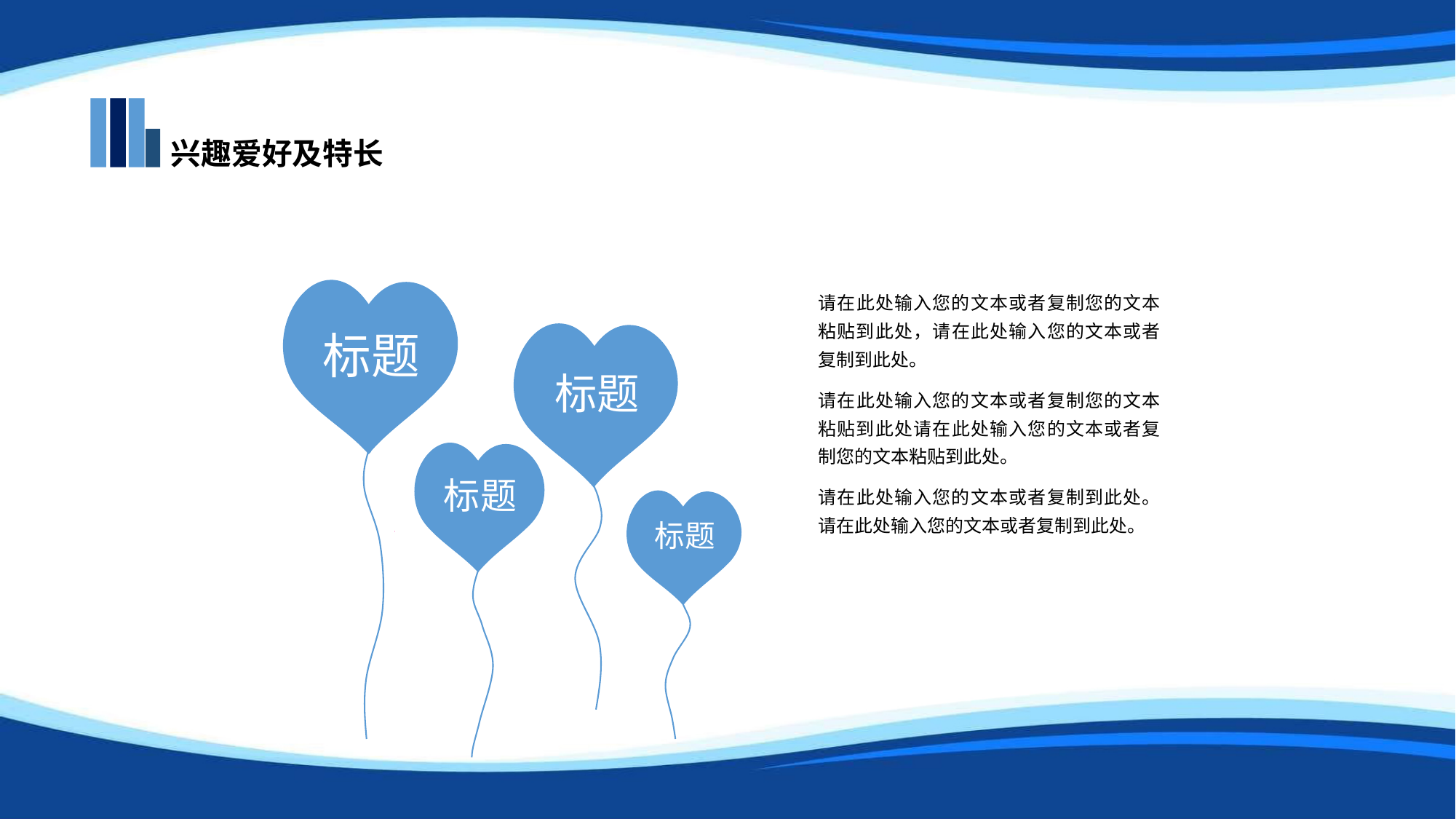

兴趣爱好及特长
标题
请在此处输入您的文本或者复制您的文本粘贴到此处，请在此处输入您的文本或者复制到此处。
请在此处输入您的文本或者复制您的文本粘贴到此处请在此处输入您的文本或者复制您的文本粘贴到此处。
请在此处输入您的文本或者复制到此处。请在此处输入您的文本或者复制到此处。
标题
标题

标题